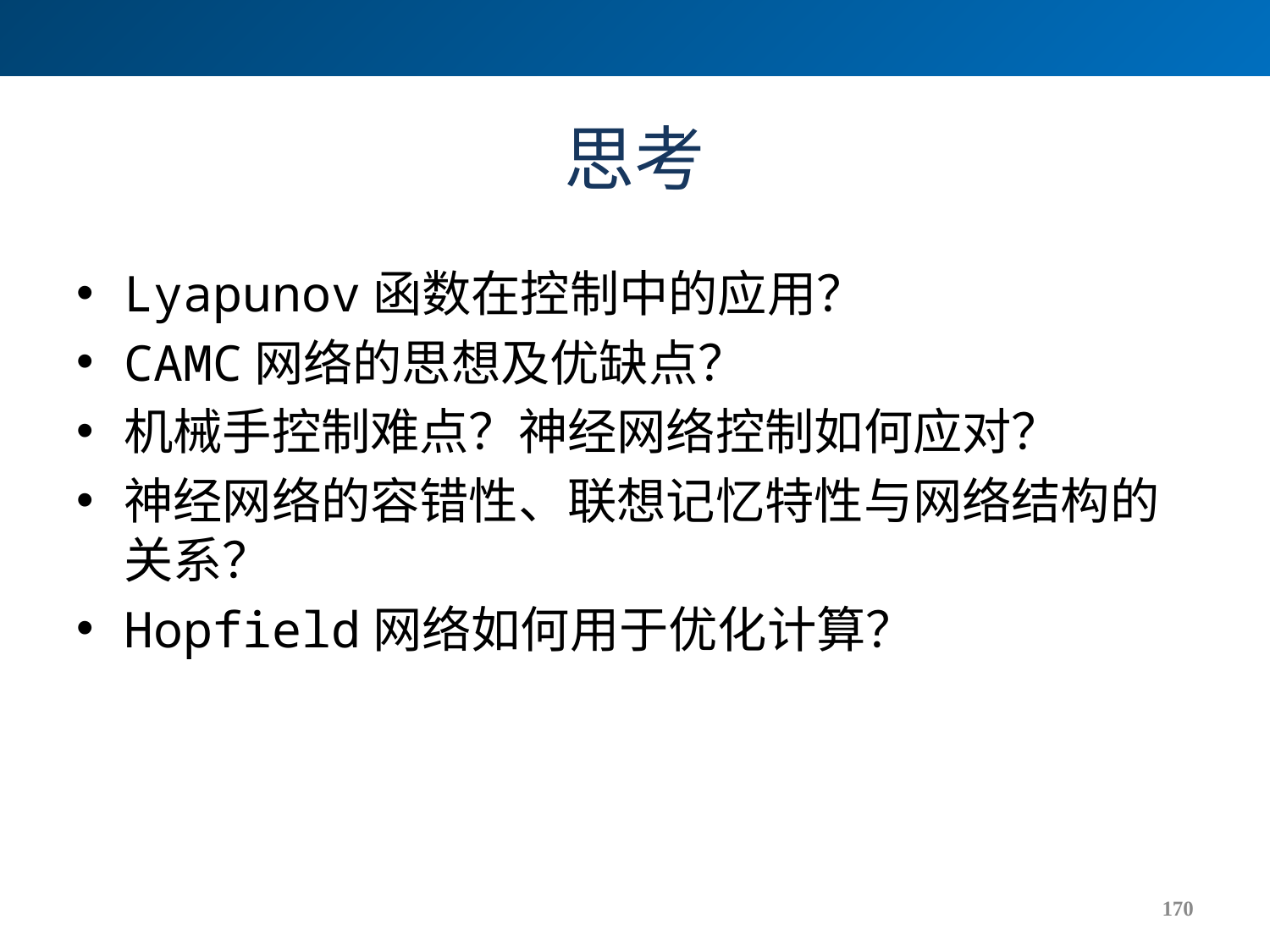

# 思考
Lyapunov函数在控制中的应用？
CAMC网络的思想及优缺点？
机械手控制难点？神经网络控制如何应对？
神经网络的容错性、联想记忆特性与网络结构的关系？
Hopfield网络如何用于优化计算？
170